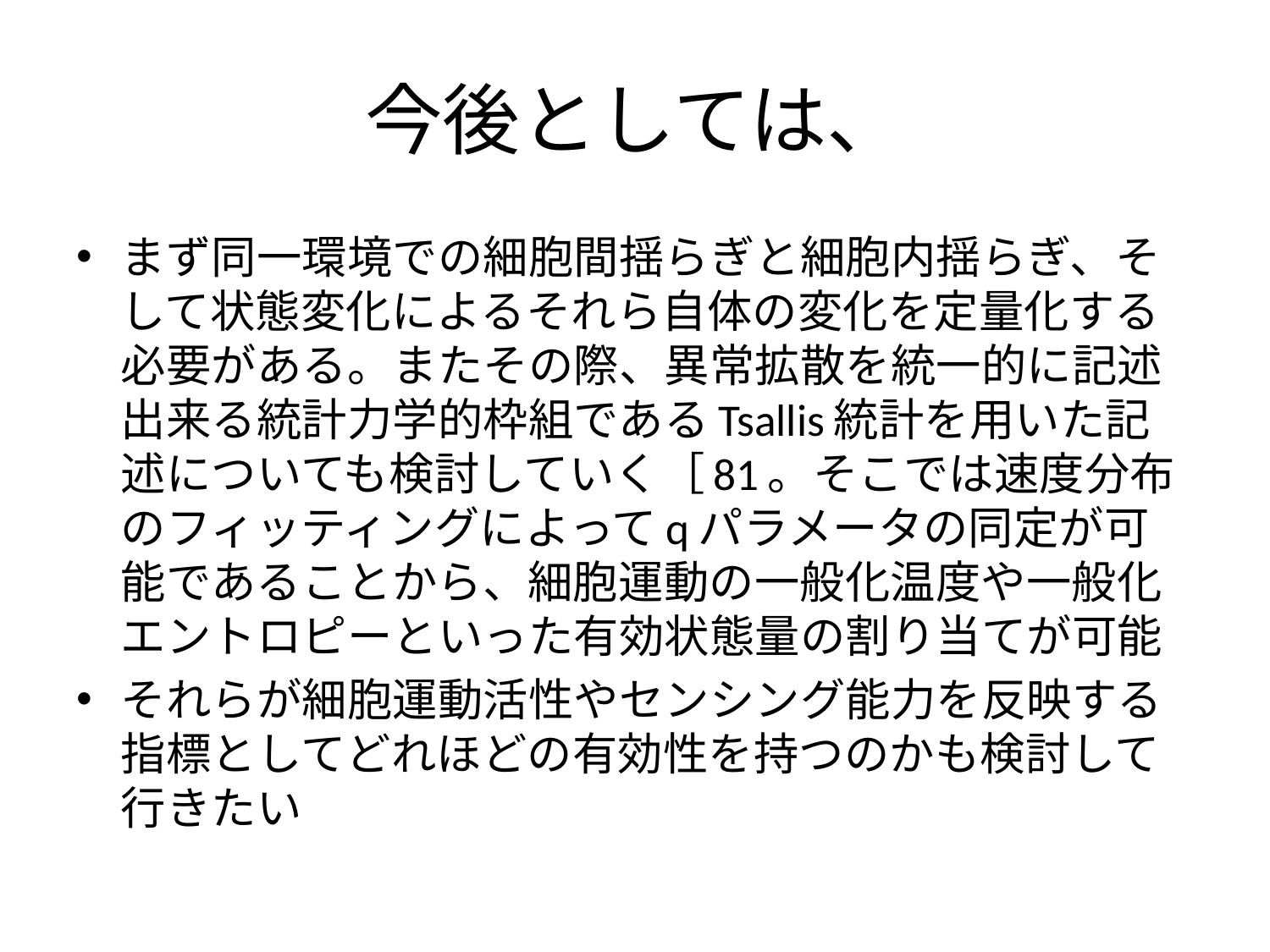

# 今後としては、
まず同一環境での細胞間揺らぎと細胞内揺らぎ、そして状態変化によるそれら自体の変化を定量化する必要がある。またその際、異常拡散を統一的に記述出来る統計力学的枠組であるTsallis統計を用いた記述についても検討していく［81。そこでは速度分布のフィッティングによってqパラメータの同定が可能であることから、細胞運動の一般化温度や一般化エントロピーといった有効状態量の割り当てが可能
それらが細胞運動活性やセンシング能力を反映する指標としてどれほどの有効性を持つのかも検討して行きたい